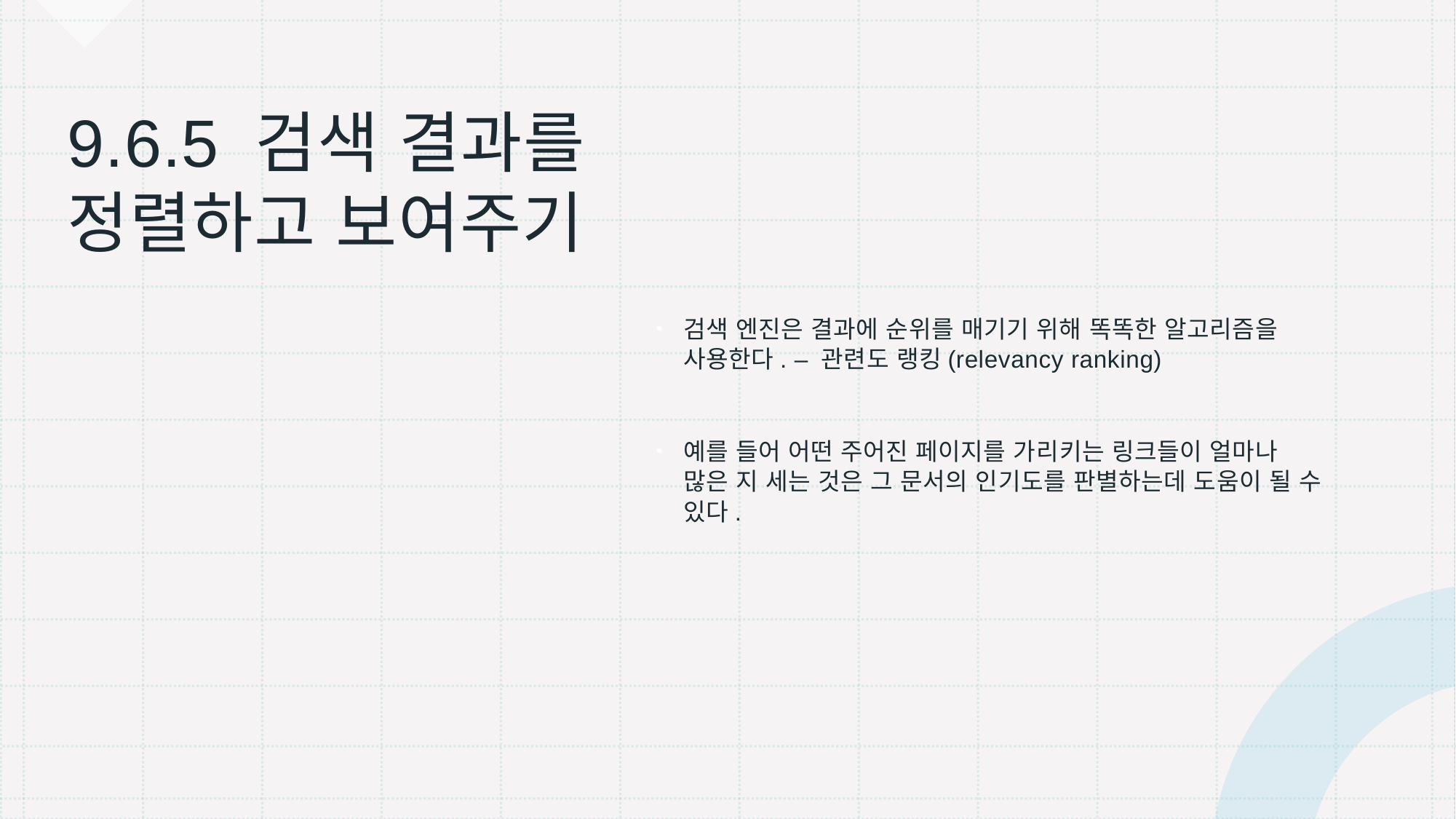

검색 엔진은 결과에 순위를 매기기 위해 똑똑한 알고리즘을 사용한다. – 관련도 랭킹(relevancy ranking)

예를 들어 어떤 주어진 페이지를 가리키는 링크들이 얼마나 많은 지 세는 것은 그 문서의 인기도를 판별하는데 도움이 될 수 있다.
# 9.6.5 검색 결과를 정렬하고 보여주기